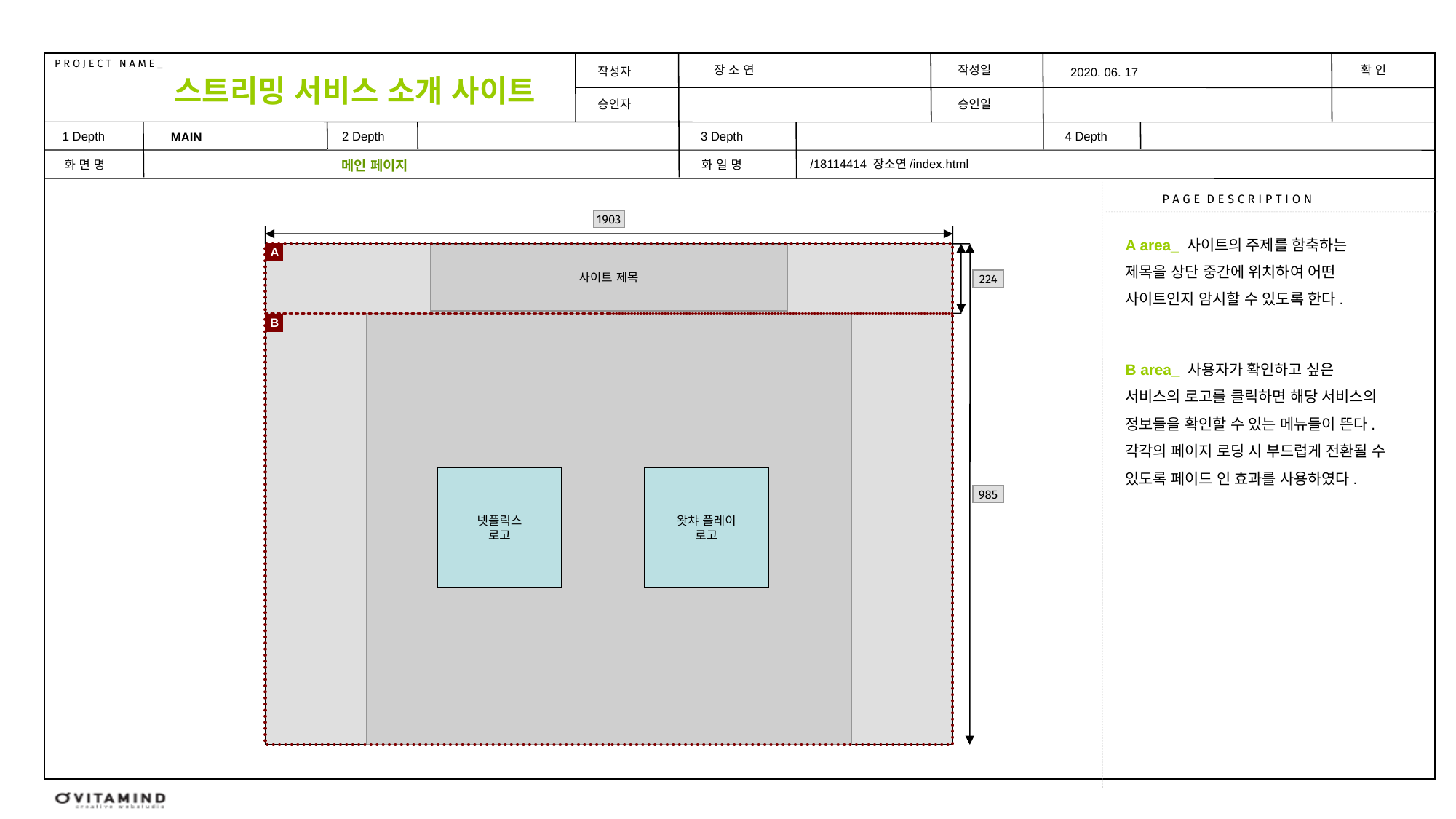

장 소 연
2020. 06. 17
스트리밍 서비스 소개 사이트
MAIN
/18114414 장소연/index.html
메인 페이지
1903
A area_ 사이트의 주제를 함축하는 제목을 상단 중간에 위치하여 어떤 사이트인지 암시할 수 있도록 한다.

A

사이트 제목
224
B

B area_ 사용자가 확인하고 싶은 서비스의 로고를 클릭하면 해당 서비스의 정보들을 확인할 수 있는 메뉴들이 뜬다. 각각의 페이지 로딩 시 부드럽게 전환될 수 있도록 페이드 인 효과를 사용하였다.
넷플릭스
로고
왓챠 플레이
로고
985